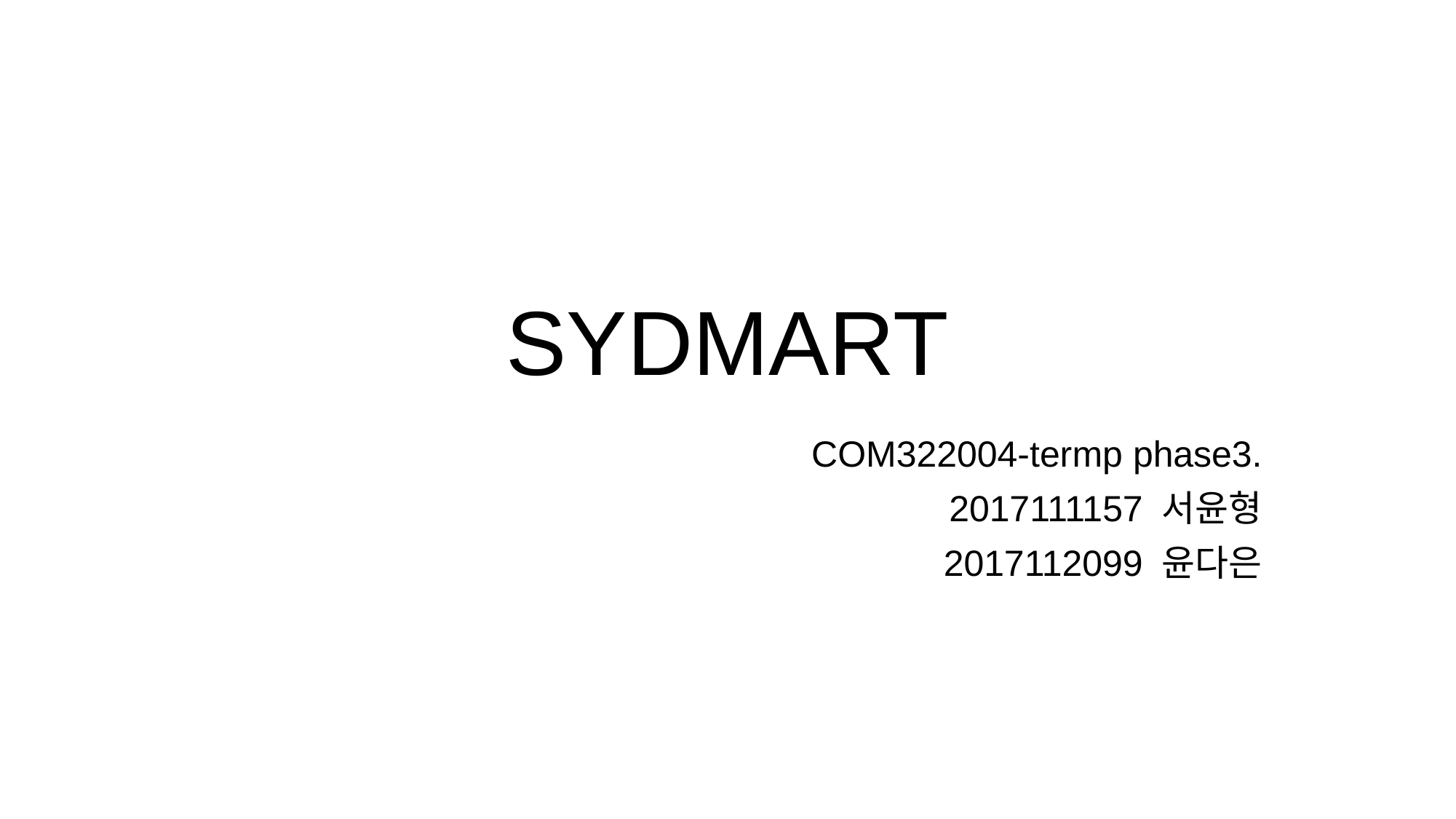

# SYDMART
COM322004-termp phase3.
2017111157 서윤형
2017112099 윤다은